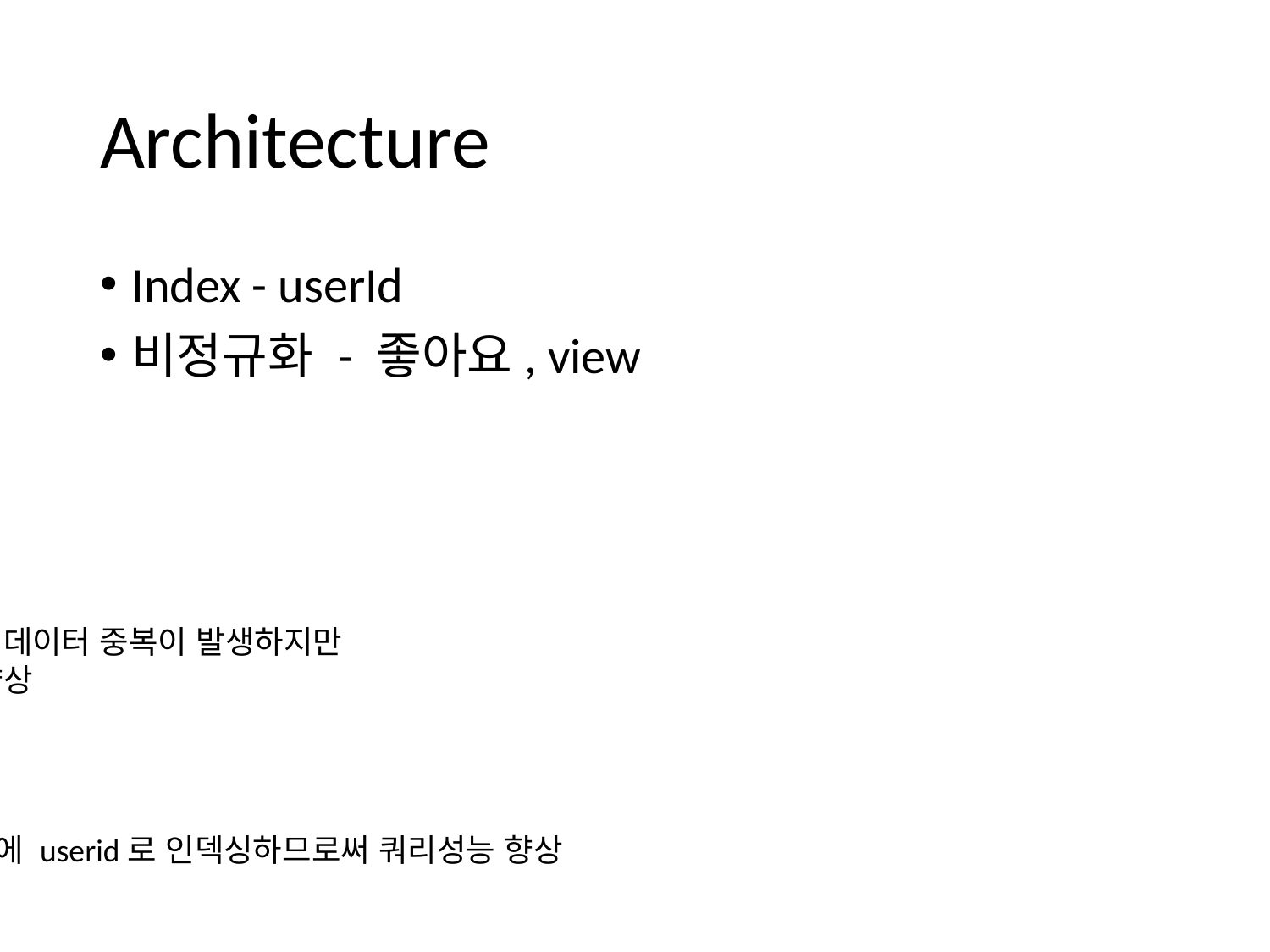

# Architecture
Index - userId
비정규화 - 좋아요, view
비정규화 때문에 데이터 중복이 발생하지만
쿼리문의 성능 향상

Primary key 이외에 userid로 인덱싱하므로써 쿼리성능 향상